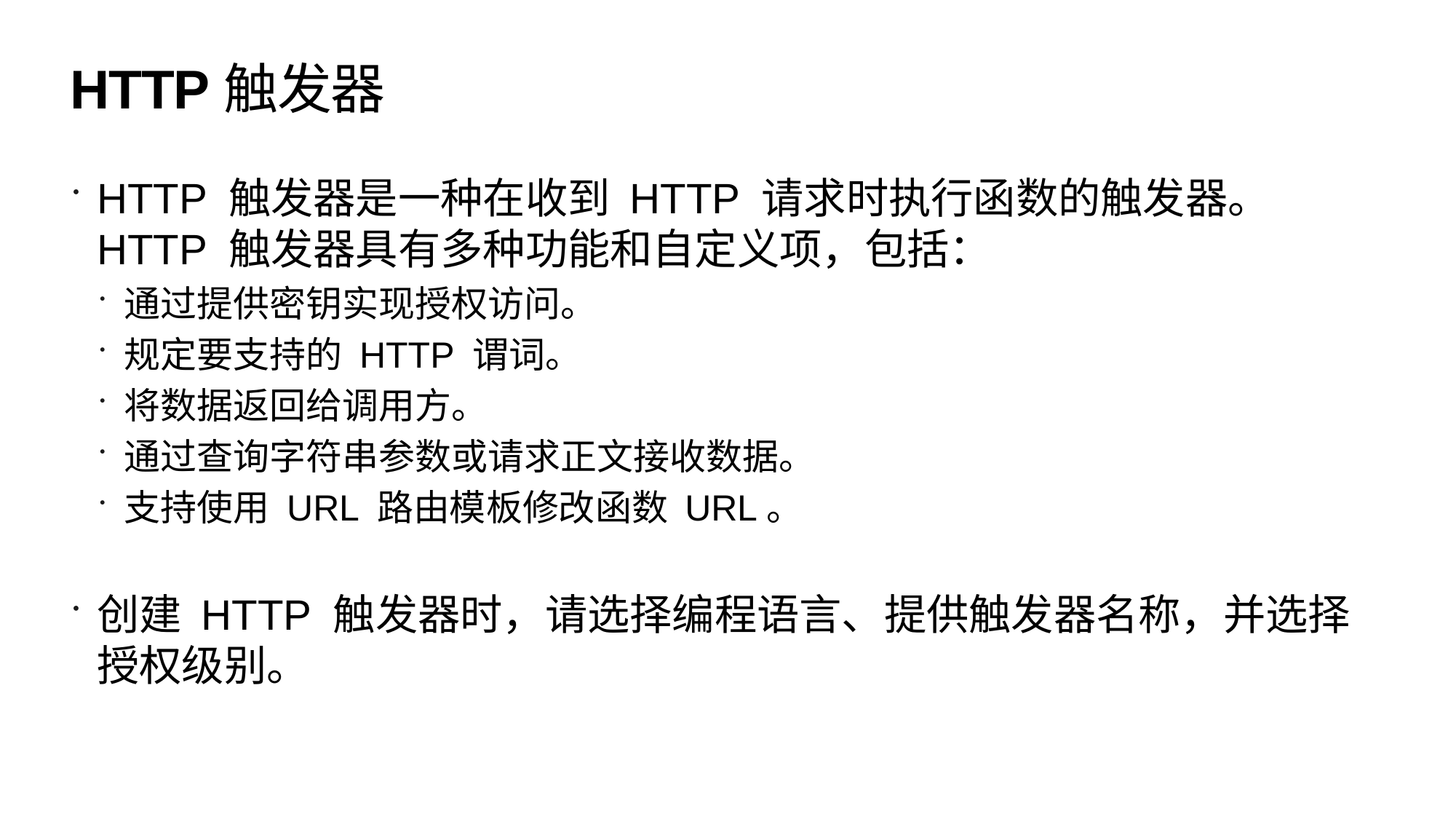

# HTTP触发器
HTTP 触发器是一种在收到 HTTP 请求时执行函数的触发器。 HTTP 触发器具有多种功能和自定义项，包括：
通过提供密钥实现授权访问。
规定要支持的 HTTP 谓词。
将数据返回给调用方。
通过查询字符串参数或请求正文接收数据。
支持使用 URL 路由模板修改函数 URL。

创建 HTTP 触发器时，请选择编程语言、提供触发器名称，并选择授权级别。